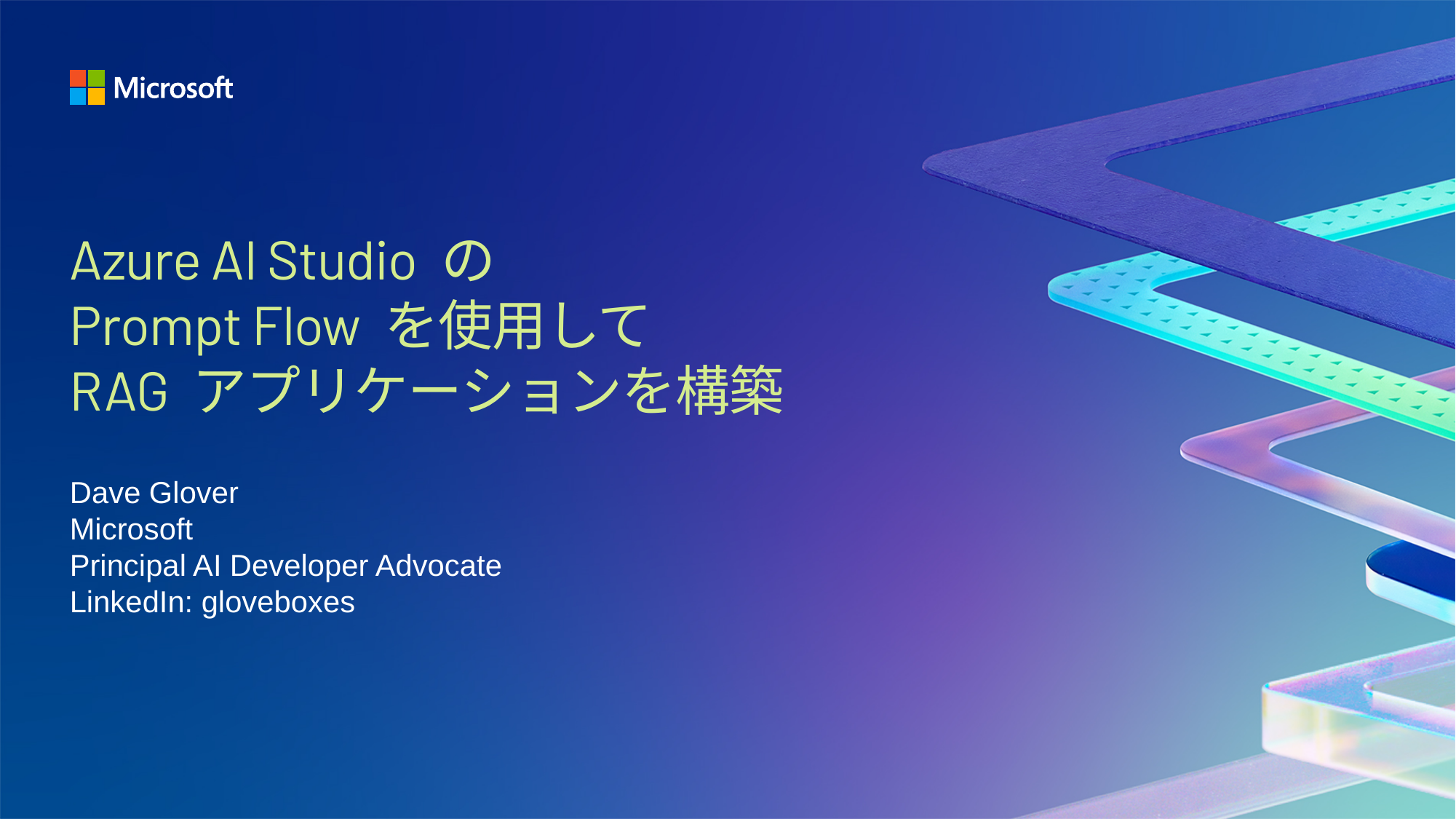

# Azure AI Studio の Prompt Flow を使用して RAG アプリケーションを構築
Dave Glover
Microsoft
Principal AI Developer Advocate
LinkedIn: gloveboxes